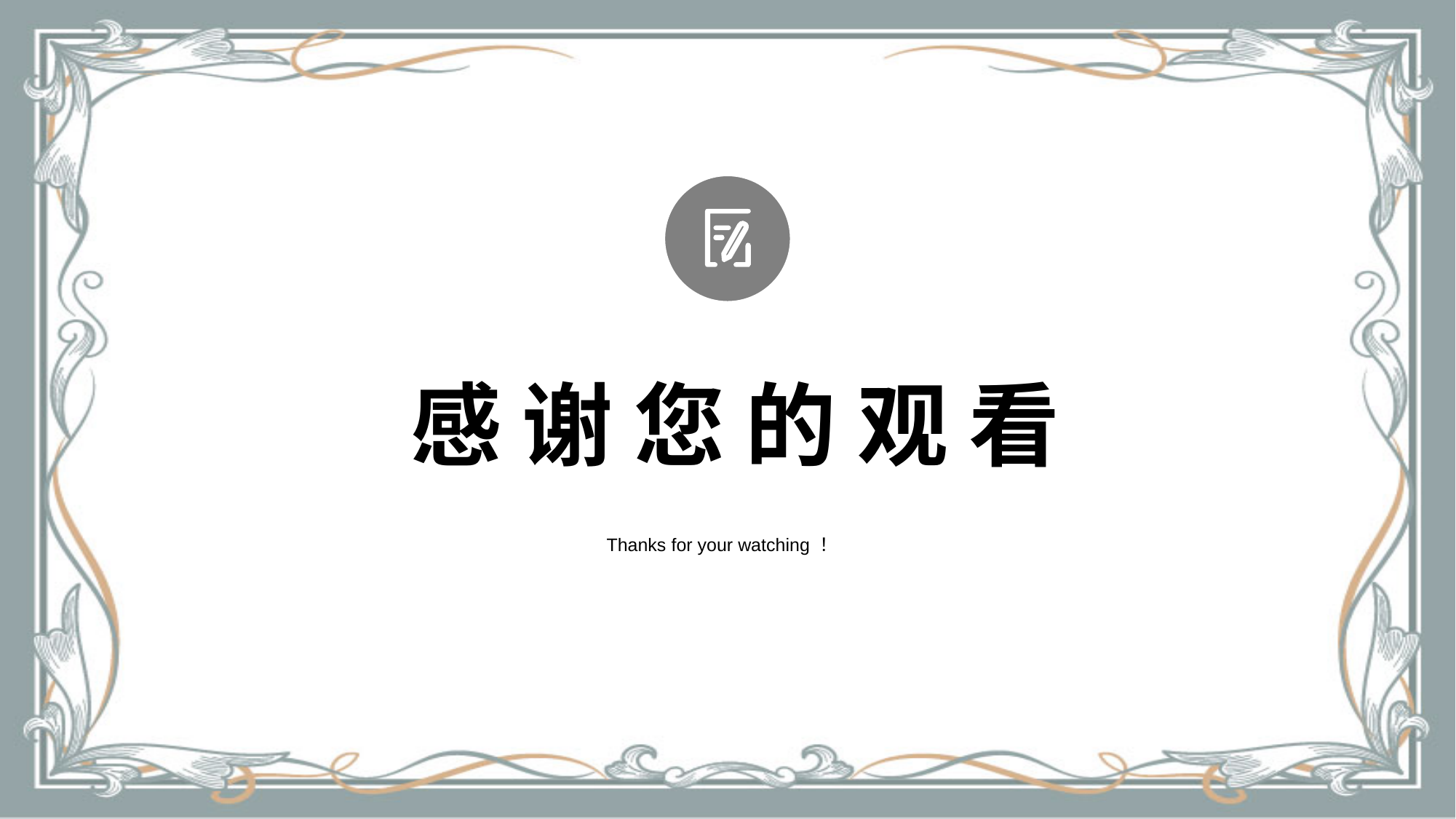

感 谢 您 的 观 看
Thanks for your watching ！